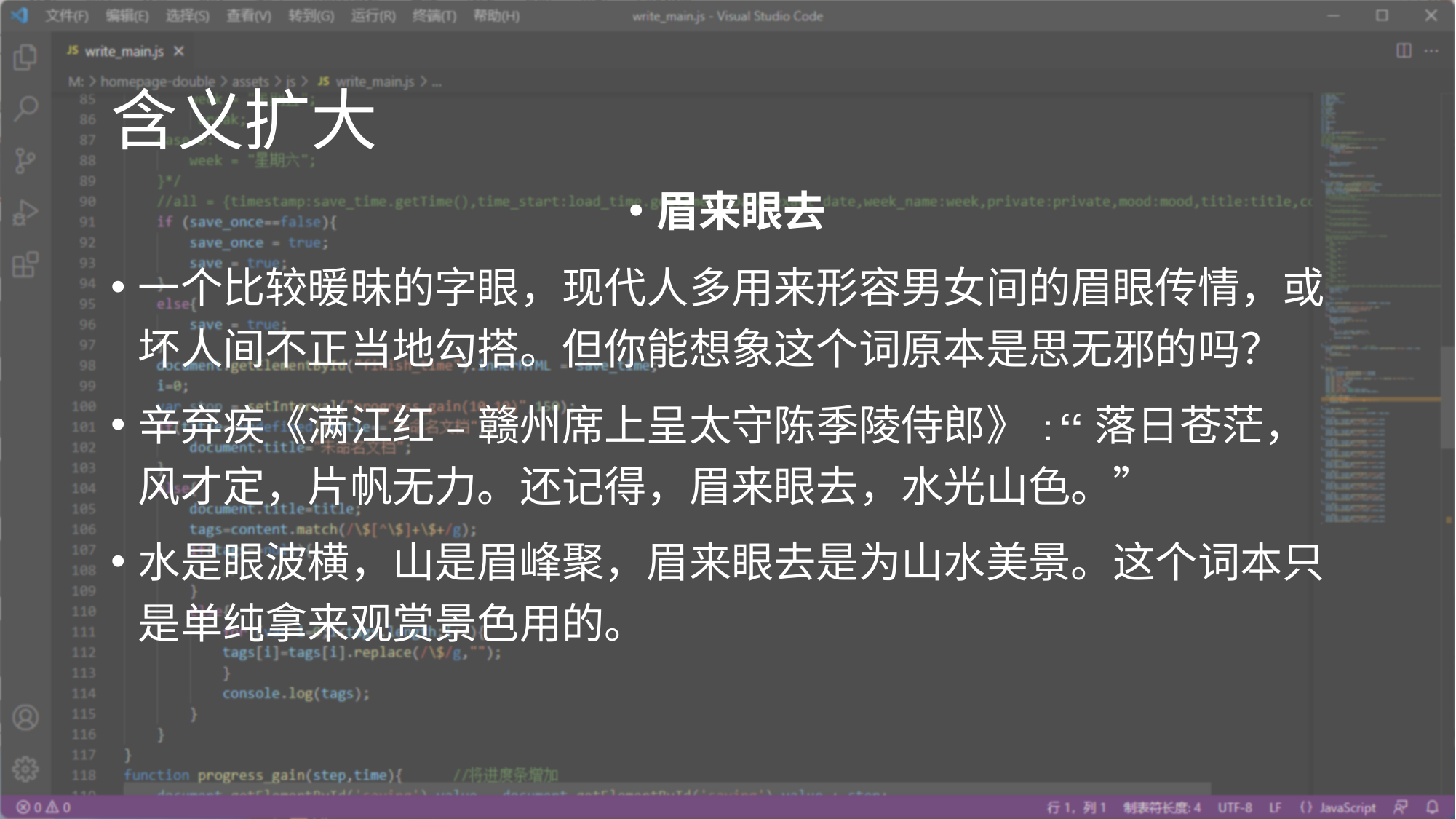

# 含义扩大
眉来眼去
一个比较暖昧的字眼，现代人多用来形容男女间的眉眼传情，或坏人间不正当地勾搭。但你能想象这个词原本是思无邪的吗？
辛弃疾《满江红﹣赣州席上呈太守陈季陵侍郎》:“落日苍茫，风才定，片帆无力。还记得，眉来眼去，水光山色。”
水是眼波横，山是眉峰聚，眉来眼去是为山水美景。这个词本只是单纯拿来观赏景色用的。